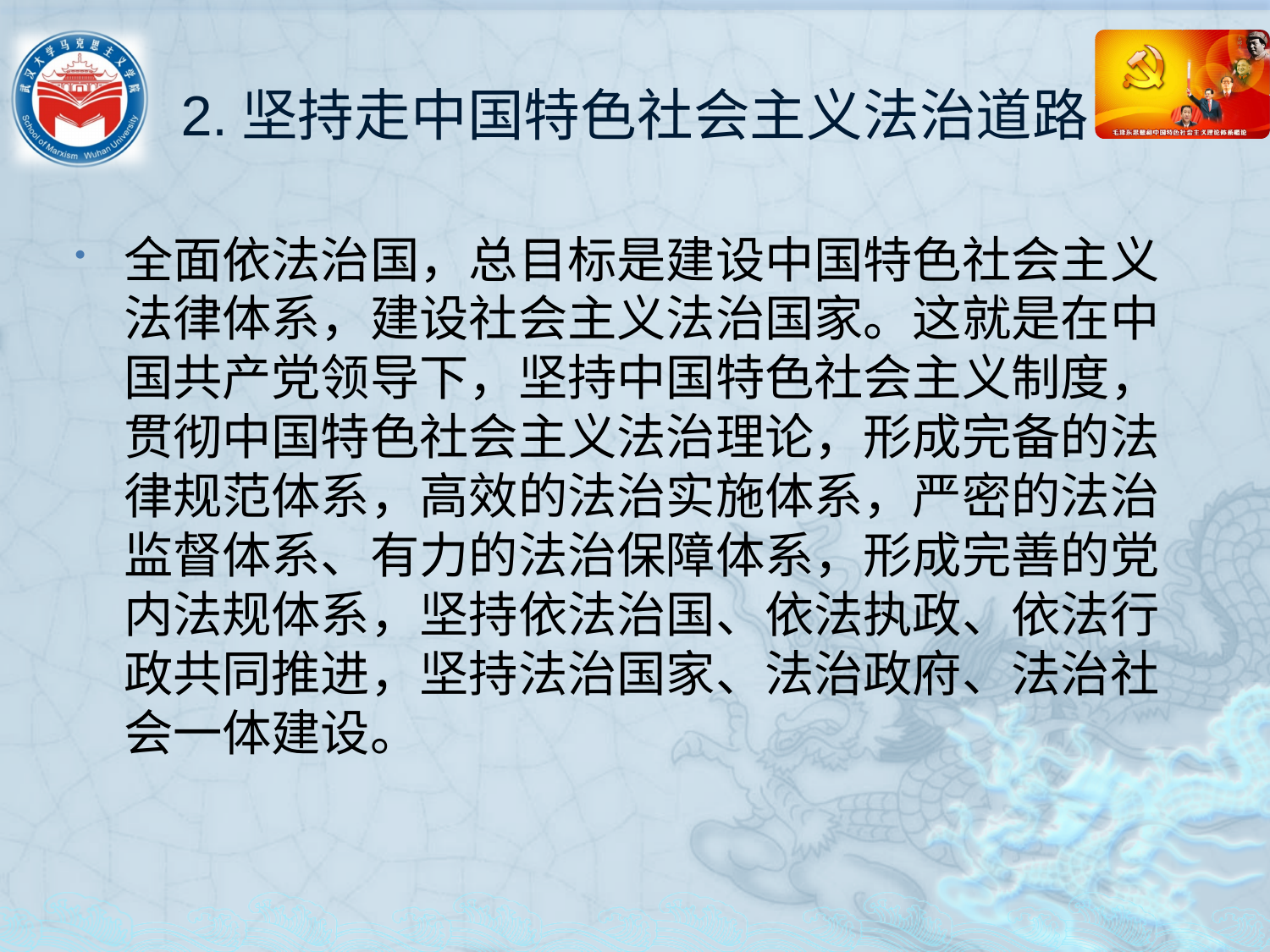

# 2.坚持走中国特色社会主义法治道路
全面依法治国，总目标是建设中国特色社会主义法律体系，建设社会主义法治国家。这就是在中国共产党领导下，坚持中国特色社会主义制度，贯彻中国特色社会主义法治理论，形成完备的法律规范体系，高效的法治实施体系，严密的法治监督体系、有力的法治保障体系，形成完善的党内法规体系，坚持依法治国、依法执政、依法行政共同推进，坚持法治国家、法治政府、法治社会一体建设。